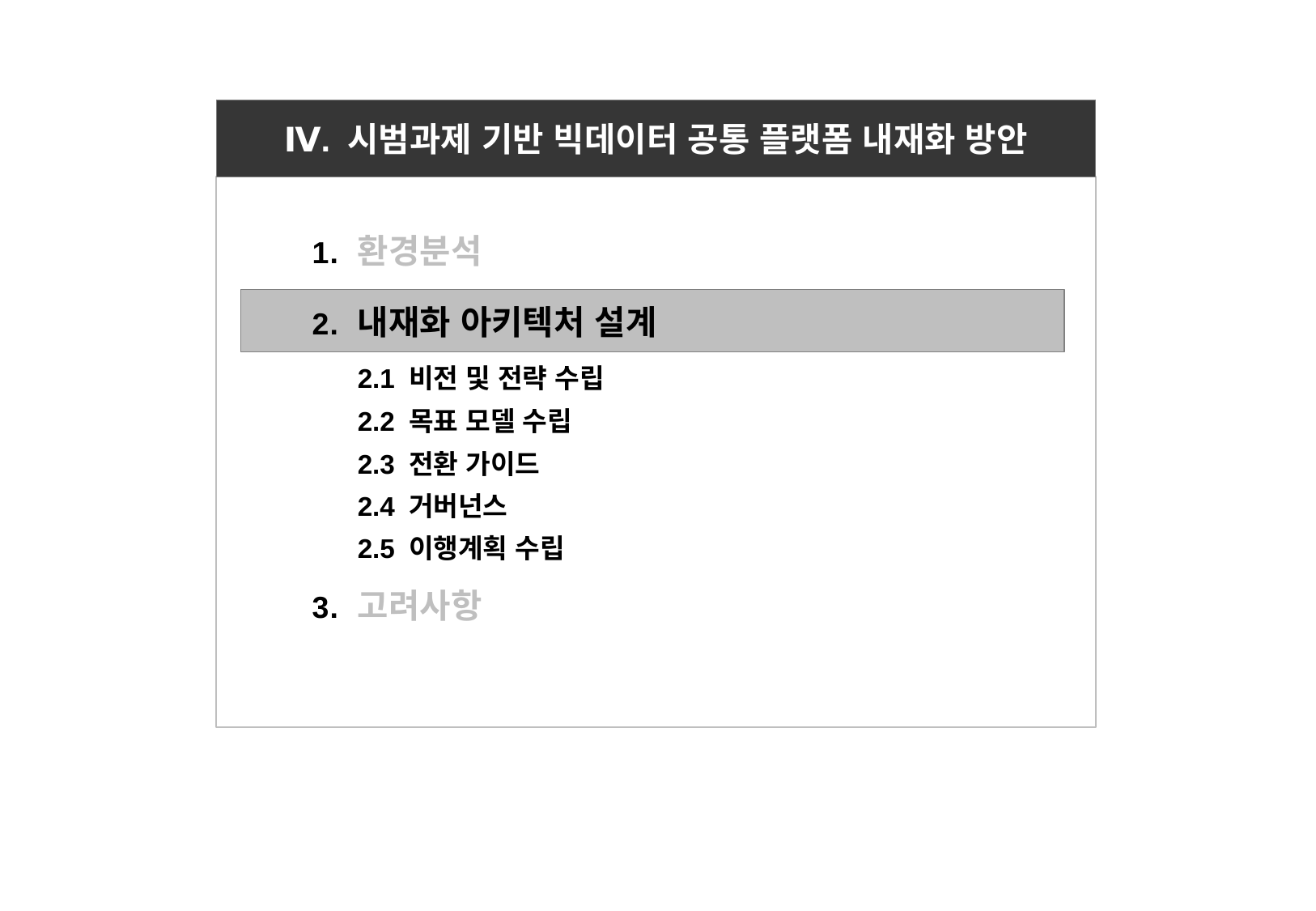

# Ⅳ. 시범과제 기반 빅데이터 공통 플랫폼 내재화 방안

환경분석
내재화 아키텍처 설계
2.1 비전 및 전략 수립
2.2 목표 모델 수립
2.3 전환 가이드
2.4 거버넌스
2.5 이행계획 수립
고려사항